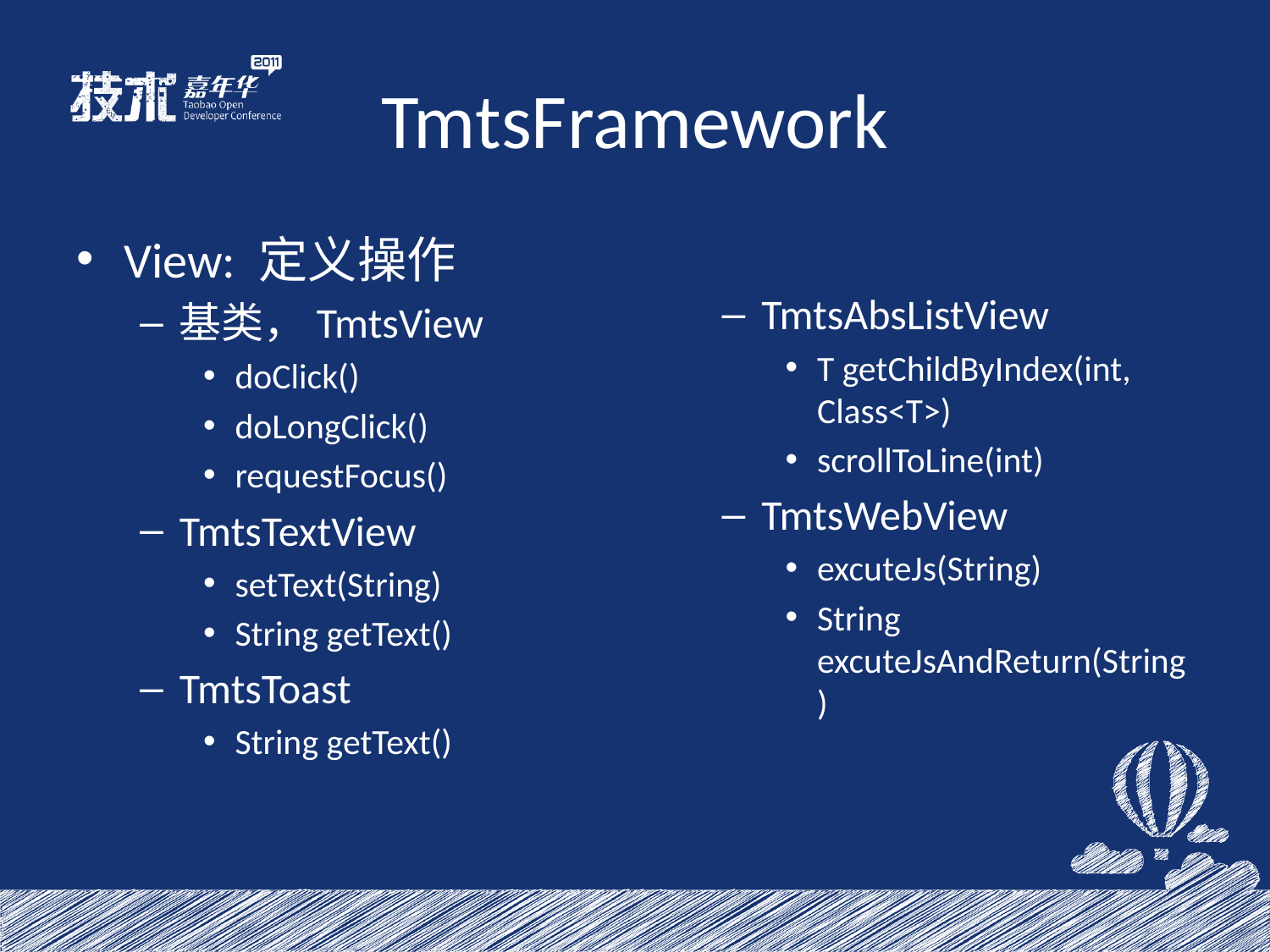

# TmtsFramework
View: 定义操作
基类，TmtsView
doClick()
doLongClick()
requestFocus()
TmtsTextView
setText(String)
String getText()
TmtsToast
String getText()

TmtsAbsListView
T getChildByIndex(int, Class<T>)
scrollToLine(int)
TmtsWebView
excuteJs(String)
String excuteJsAndReturn(String)